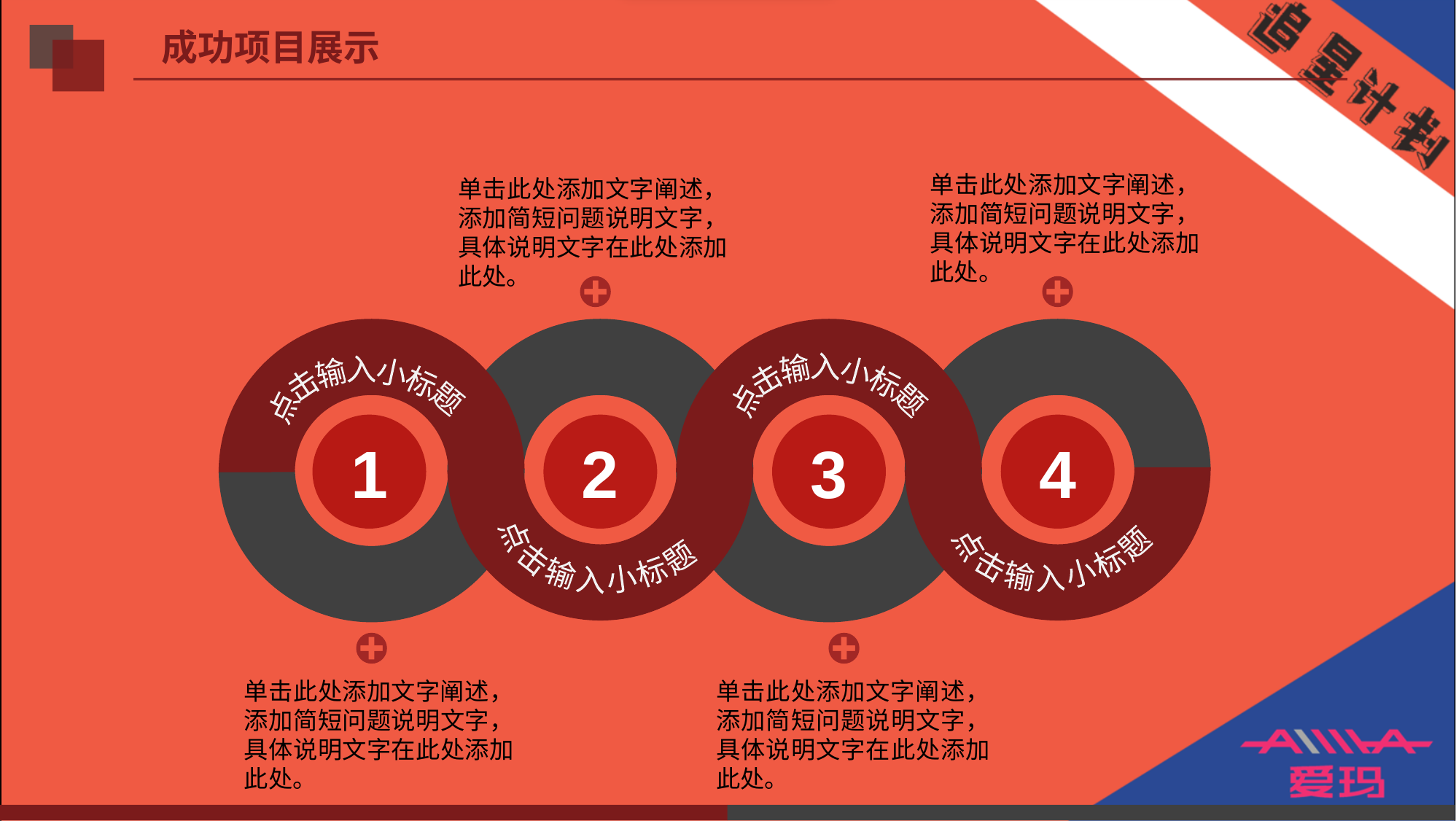

成功项目展示
单击此处添加文字阐述，添加简短问题说明文字，具体说明文字在此处添加此处。

4
点击输入小标题
单击此处添加文字阐述，添加简短问题说明文字，具体说明文字在此处添加此处。

2
点击输入小标题

点击输入小标题
3

单击此处添加文字阐述，添加简短问题说明文字，具体说明文字在此处添加此处。
点击输入小标题
1

单击此处添加文字阐述，添加简短问题说明文字，具体说明文字在此处添加此处。